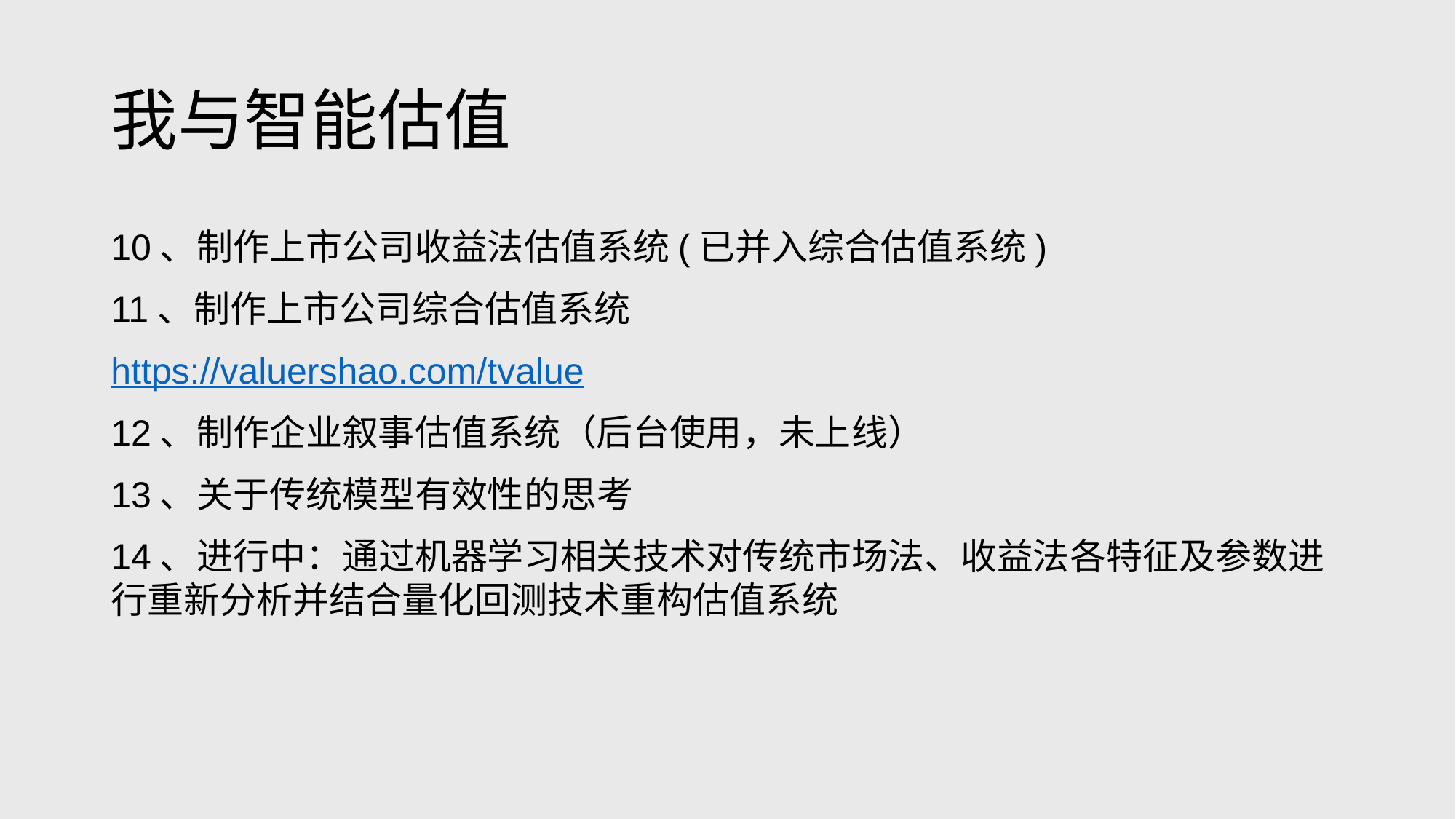

# 我与智能估值
10、制作上市公司收益法估值系统(已并入综合估值系统)
11、制作上市公司综合估值系统
https://valuershao.com/tvalue
12、制作企业叙事估值系统（后台使用，未上线）
13、关于传统模型有效性的思考
14、进行中：通过机器学习相关技术对传统市场法、收益法各特征及参数进行重新分析并结合量化回测技术重构估值系统